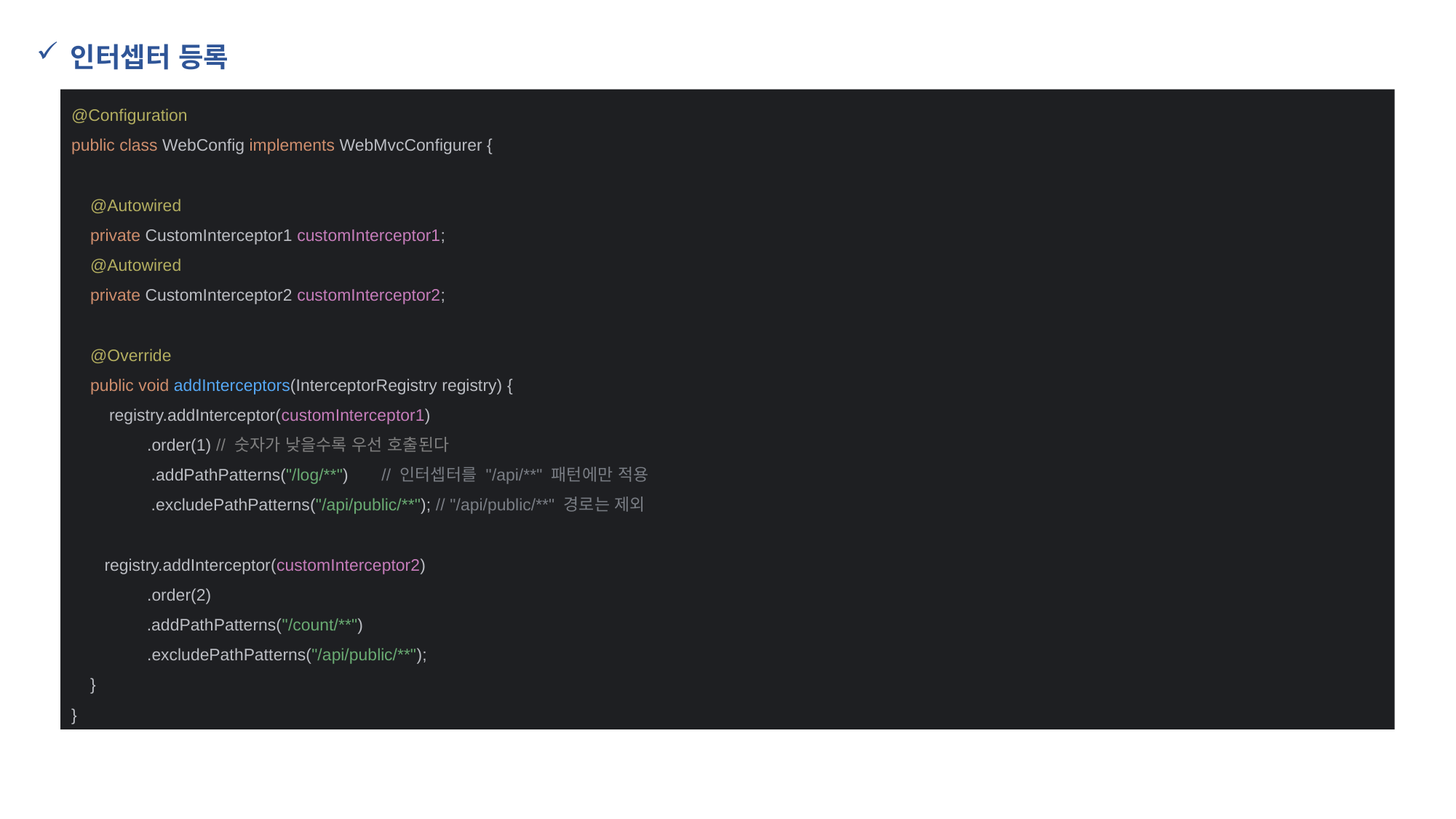

인터셉터 등록
@Configuration
public class WebConfig implements WebMvcConfigurer {
    @Autowired
    private CustomInterceptor1 customInterceptor1;
    @Autowired
    private CustomInterceptor2 customInterceptor2;
    @Override
    public void addInterceptors(InterceptorRegistry registry) {
        registry.addInterceptor(customInterceptor1)
                .order(1) // 숫자가 낮을수록 우선 호출된다
                .addPathPatterns("/log/**")       // 인터셉터를 "/api/**" 패턴에만 적용
                .excludePathPatterns("/api/public/**"); // "/api/public/**" 경로는 제외

       registry.addInterceptor(customInterceptor2)
                .order(2)
                .addPathPatterns("/count/**")
                .excludePathPatterns("/api/public/**");
    }
}